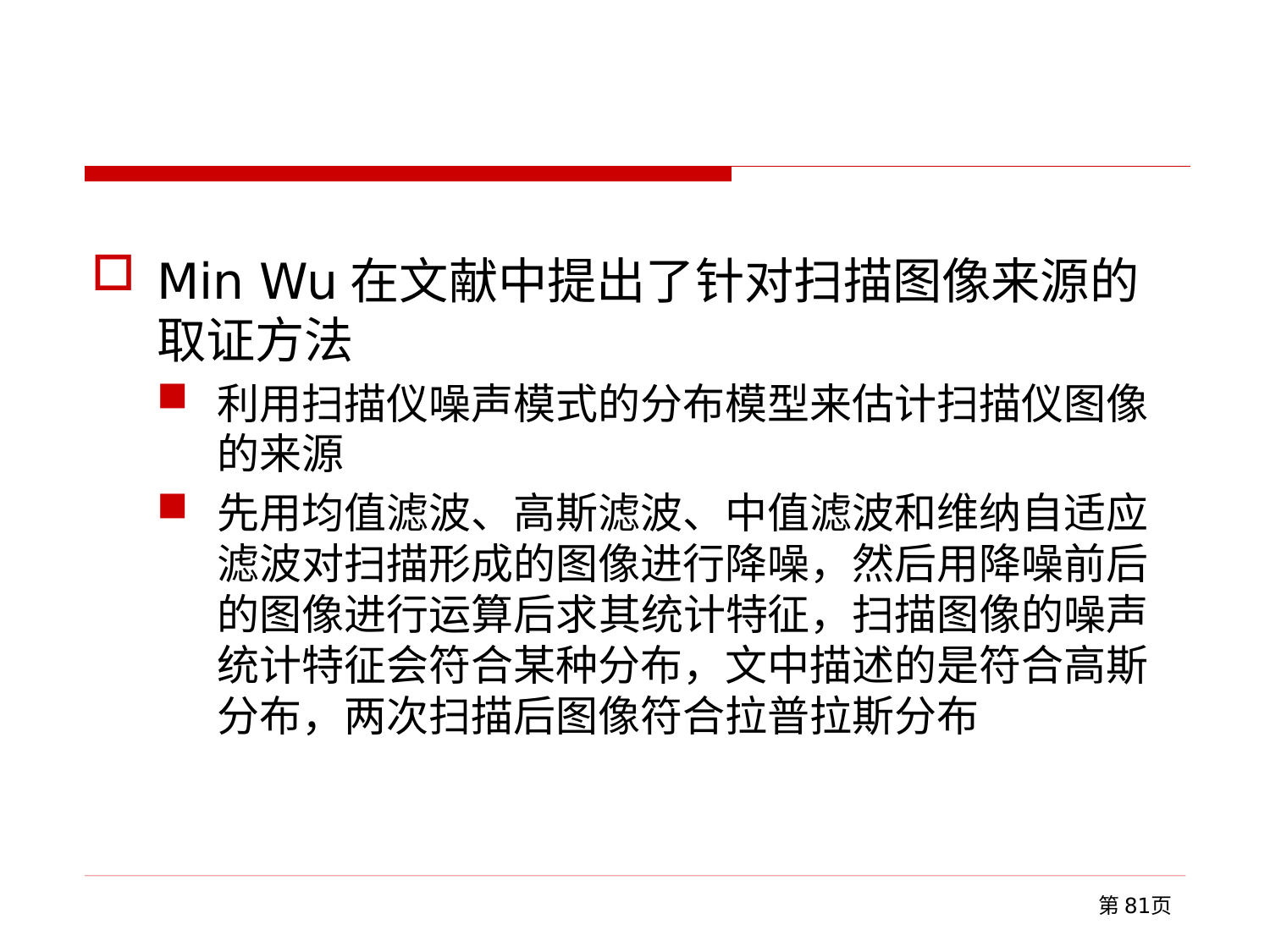

#
Min Wu在文献中提出了针对扫描图像来源的取证方法
利用扫描仪噪声模式的分布模型来估计扫描仪图像的来源
先用均值滤波、高斯滤波、中值滤波和维纳自适应滤波对扫描形成的图像进行降噪，然后用降噪前后的图像进行运算后求其统计特征，扫描图像的噪声统计特征会符合某种分布，文中描述的是符合高斯分布，两次扫描后图像符合拉普拉斯分布
81